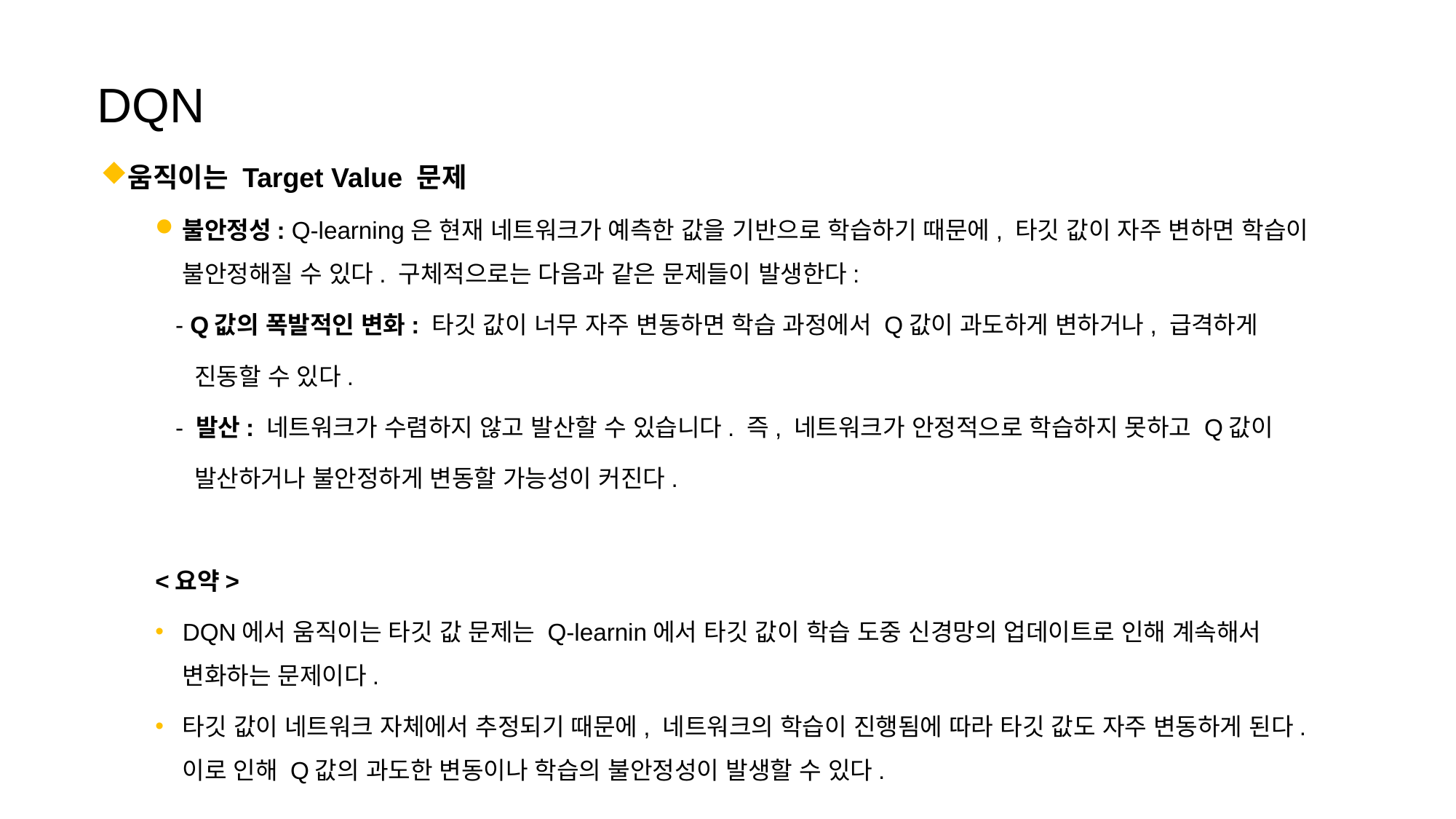

DQN
움직이는 Target Value 문제
불안정성: Q-learning은 현재 네트워크가 예측한 값을 기반으로 학습하기 때문에, 타깃 값이 자주 변하면 학습이 불안정해질 수 있다. 구체적으로는 다음과 같은 문제들이 발생한다:
   - Q값의 폭발적인 변화: 타깃 값이 너무 자주 변동하면 학습 과정에서 Q값이 과도하게 변하거나, 급격하게
     진동할 수 있다.
   - 발산: 네트워크가 수렴하지 않고 발산할 수 있습니다. 즉, 네트워크가 안정적으로 학습하지 못하고 Q값이
     발산하거나 불안정하게 변동할 가능성이 커진다.

<요약>
DQN에서 움직이는 타깃 값 문제는 Q-learnin에서 타깃 값이 학습 도중 신경망의 업데이트로 인해 계속해서 변화하는 문제이다.
타깃 값이 네트워크 자체에서 추정되기 때문에, 네트워크의 학습이 진행됨에 따라 타깃 값도 자주 변동하게 된다. 이로 인해 Q값의 과도한 변동이나 학습의 불안정성이 발생할 수 있다.